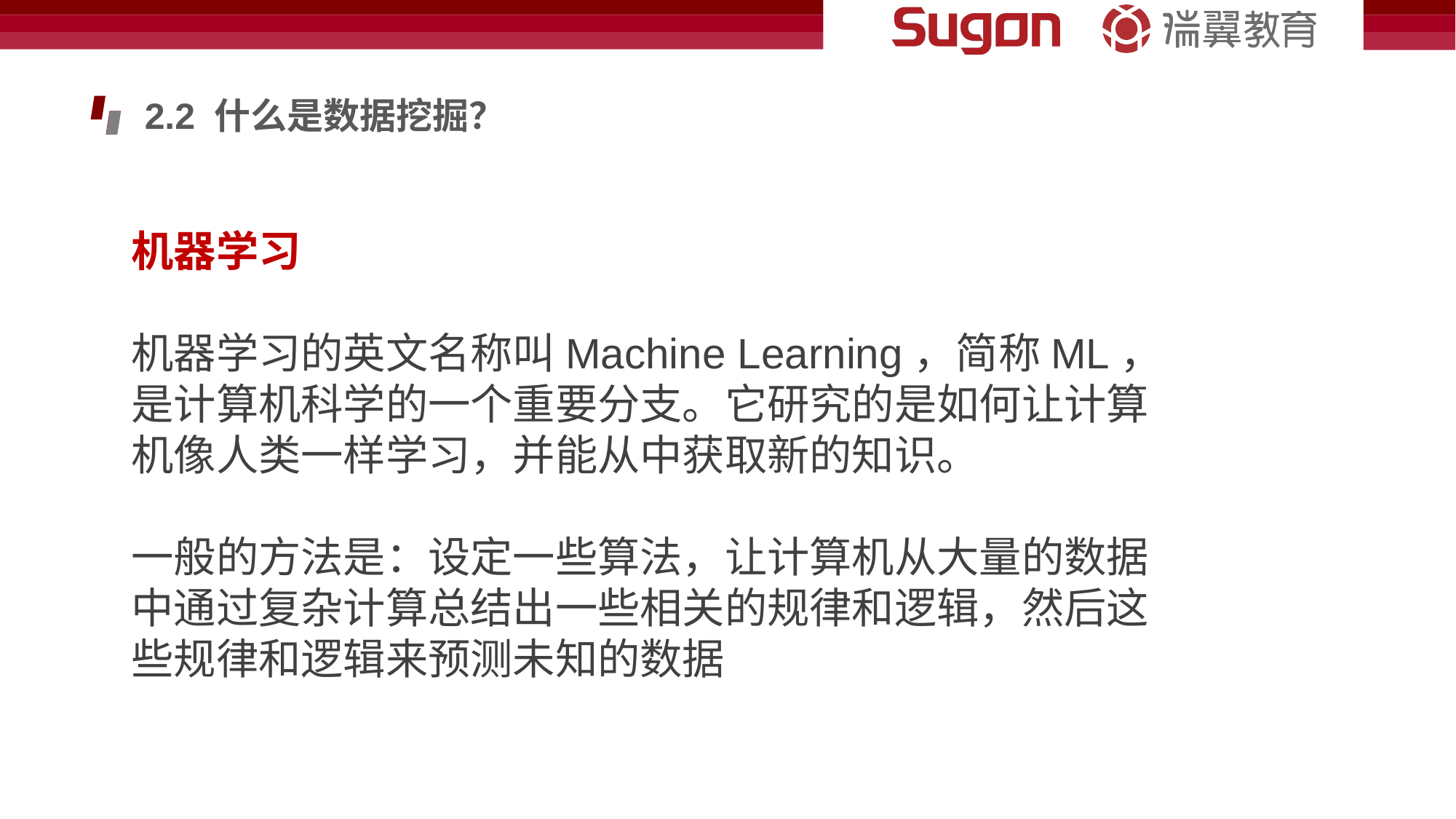

2.2 什么是数据挖掘？

机器学习

机器学习的英文名称叫Machine Learning，简称ML，是计算机科学的一个重要分支。它研究的是如何让计算机像人类一样学习，并能从中获取新的知识。

一般的方法是：设定一些算法，让计算机从大量的数据中通过复杂计算总结出一些相关的规律和逻辑，然后这些规律和逻辑来预测未知的数据